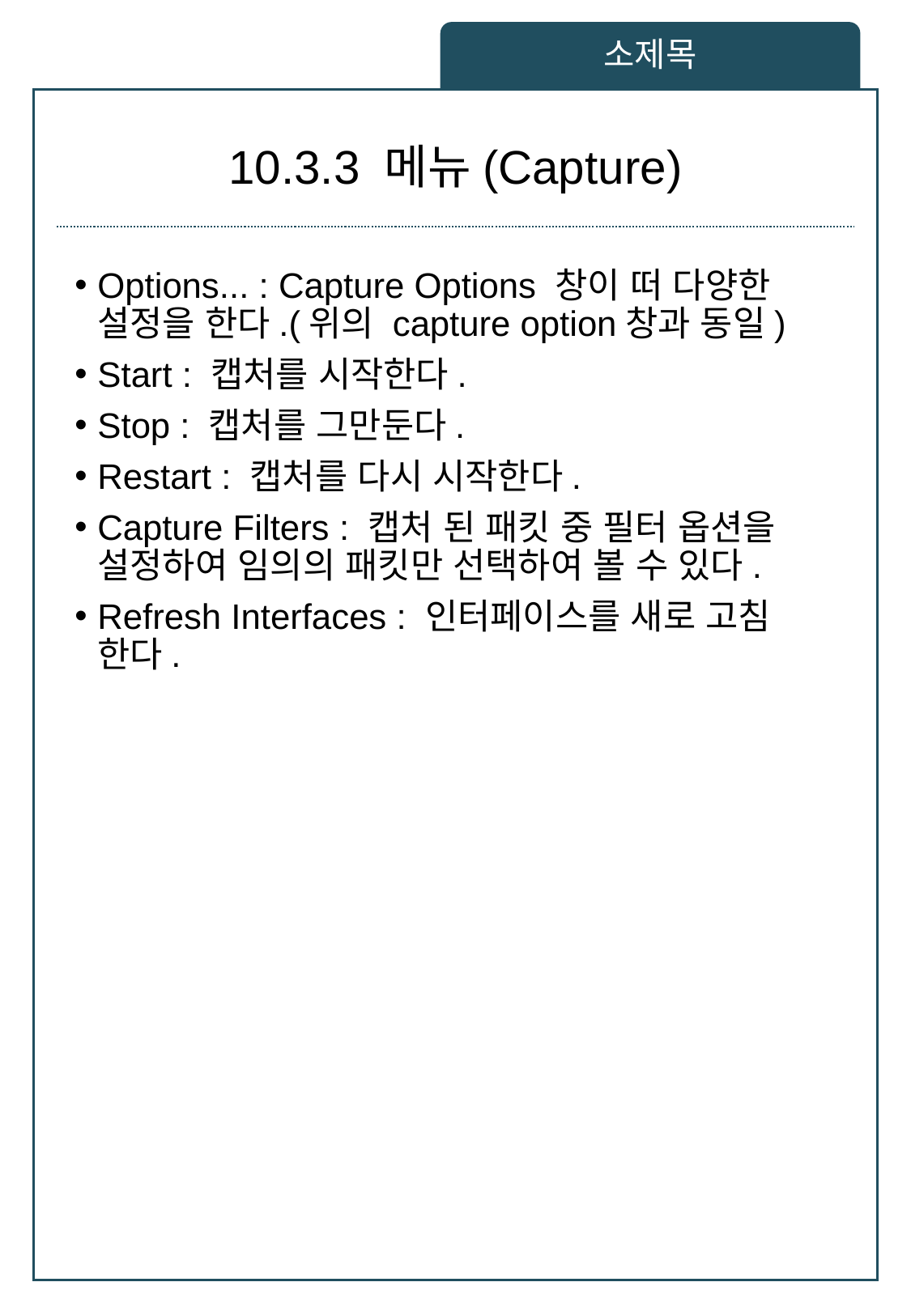

소제목

# 10.3.3 메뉴(Capture)
Options... : Capture Options 창이 떠 다양한 설정을 한다.(위의 capture option창과 동일)
Start : 캡처를 시작한다.
Stop : 캡처를 그만둔다.
Restart : 캡처를 다시 시작한다.
Capture Filters : 캡처 된 패킷 중 필터 옵션을 설정하여 임의의 패킷만 선택하여 볼 수 있다.
Refresh Interfaces : 인터페이스를 새로 고침 한다.